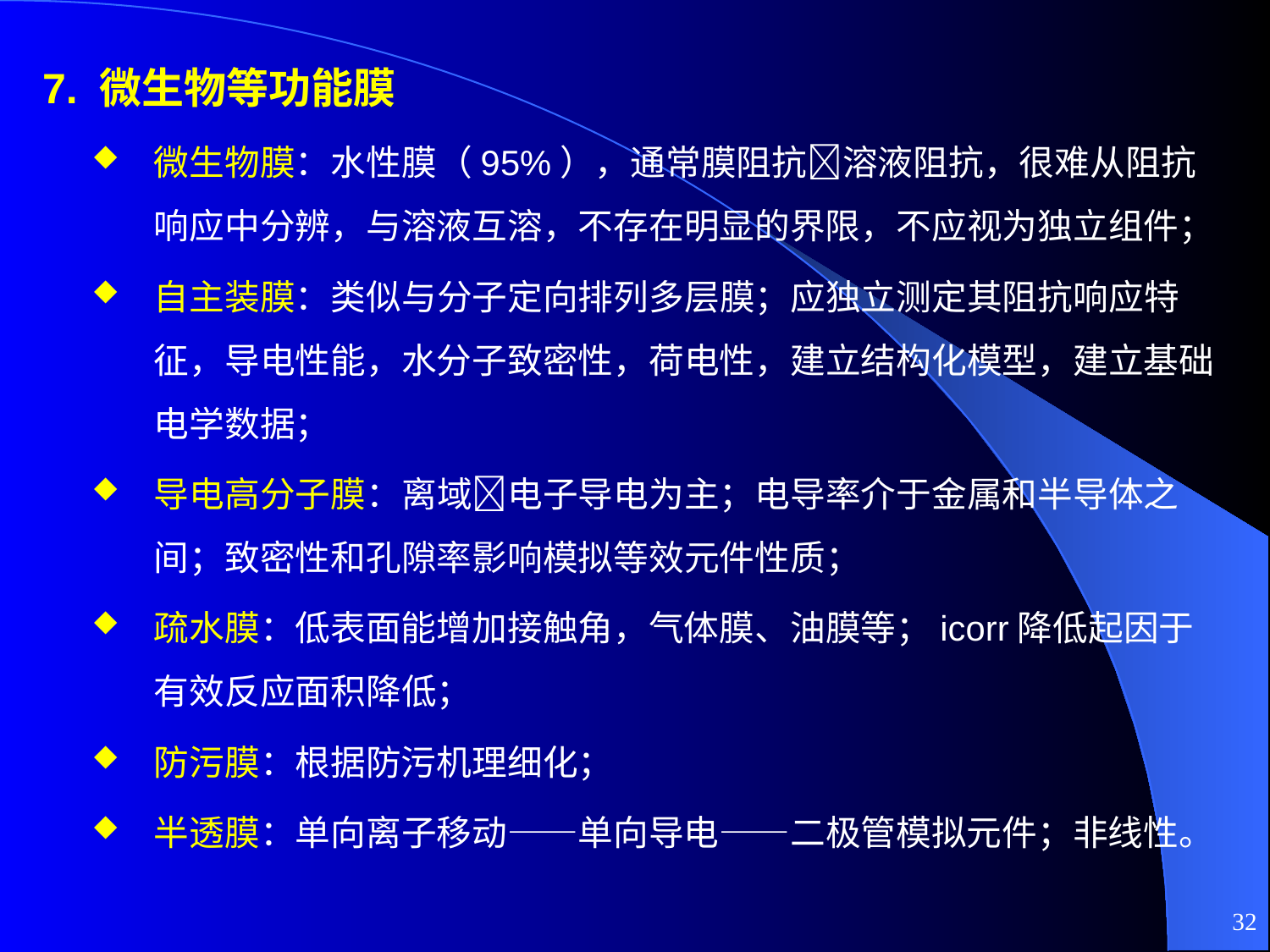

# 7. 微生物等功能膜
微生物膜：水性膜（95%），通常膜阻抗≈溶液阻抗，很难从阻抗响应中分辨，与溶液互溶，不存在明显的界限，不应视为独立组件；
自主装膜：类似与分子定向排列多层膜；应独立测定其阻抗响应特征，导电性能，水分子致密性，荷电性，建立结构化模型，建立基础电学数据；
导电高分子膜：离域π电子导电为主；电导率介于金属和半导体之间；致密性和孔隙率影响模拟等效元件性质；
疏水膜：低表面能增加接触角，气体膜、油膜等；icorr降低起因于有效反应面积降低；
防污膜：根据防污机理细化；
半透膜：单向离子移动——单向导电——二极管模拟元件；非线性。

32